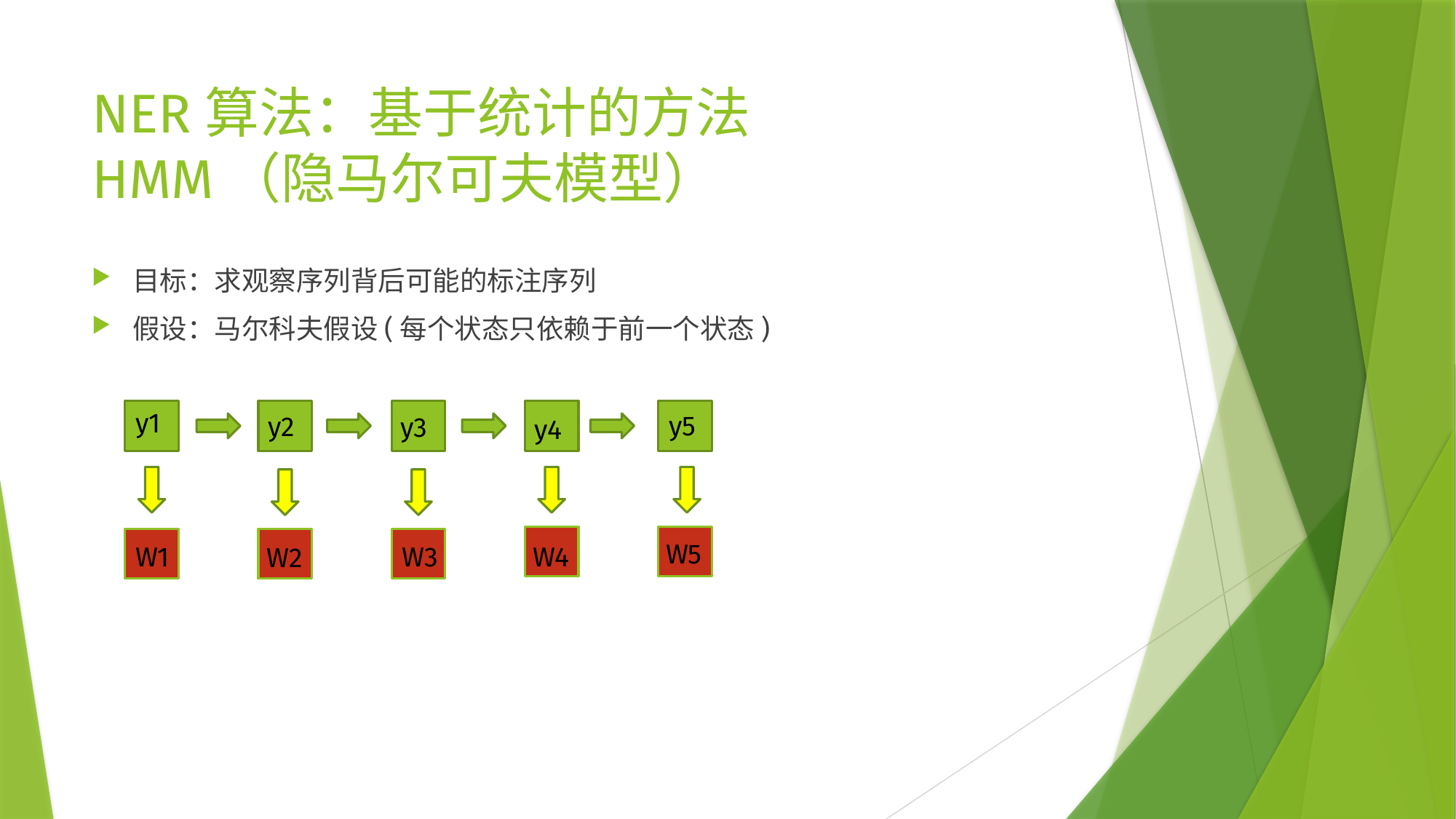

# NER算法：基于统计的方法 HMM（隐马尔可夫模型）
目标：求观察序列背后可能的标注序列
假设：马尔科夫假设(每个状态只依赖于前一个状态)

y1

y5
y2
y3
y4

W5
W1
W4
W3
W2